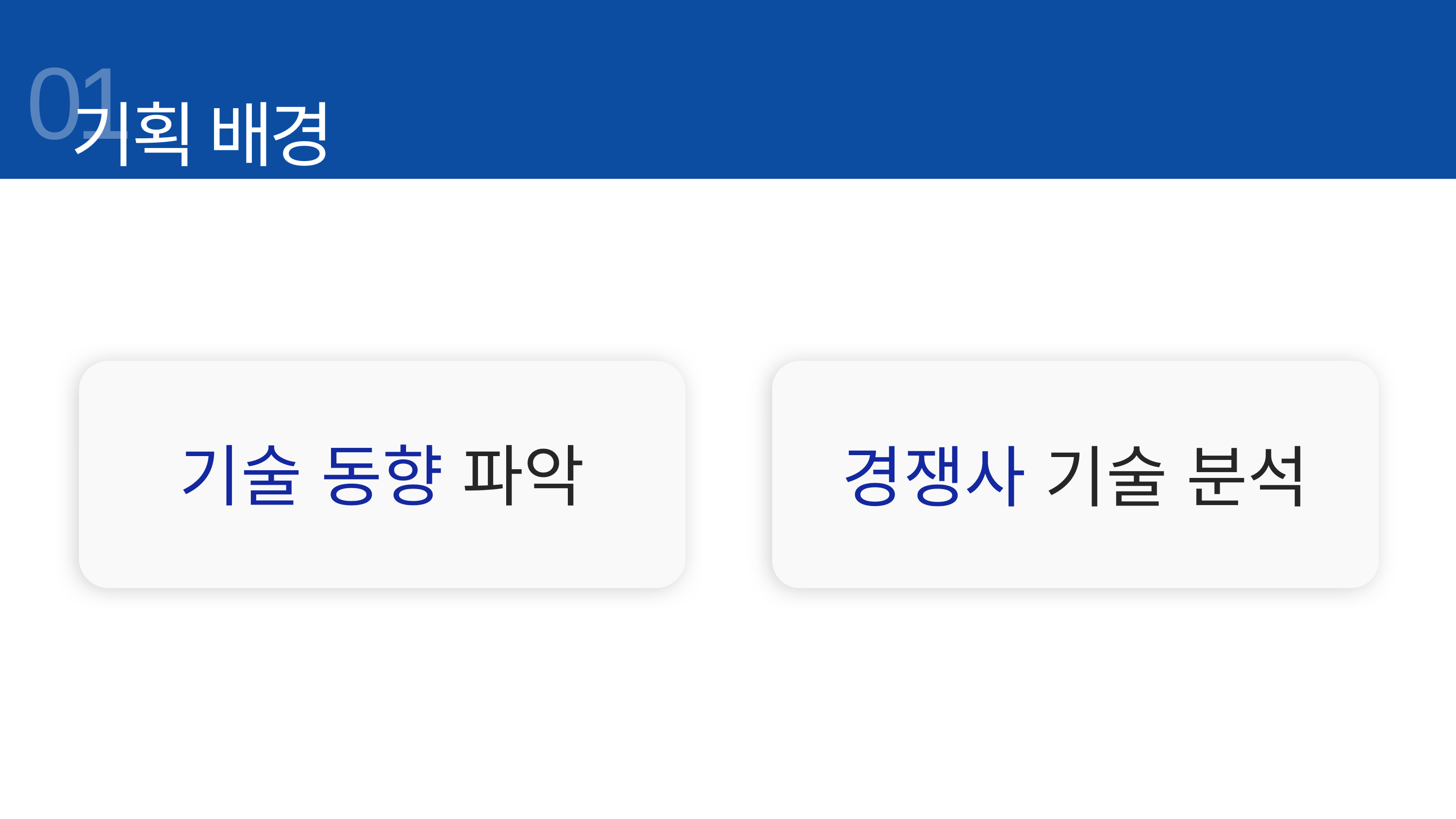

01
기획 배경

기술 동향 파악
경쟁사 기술 분석